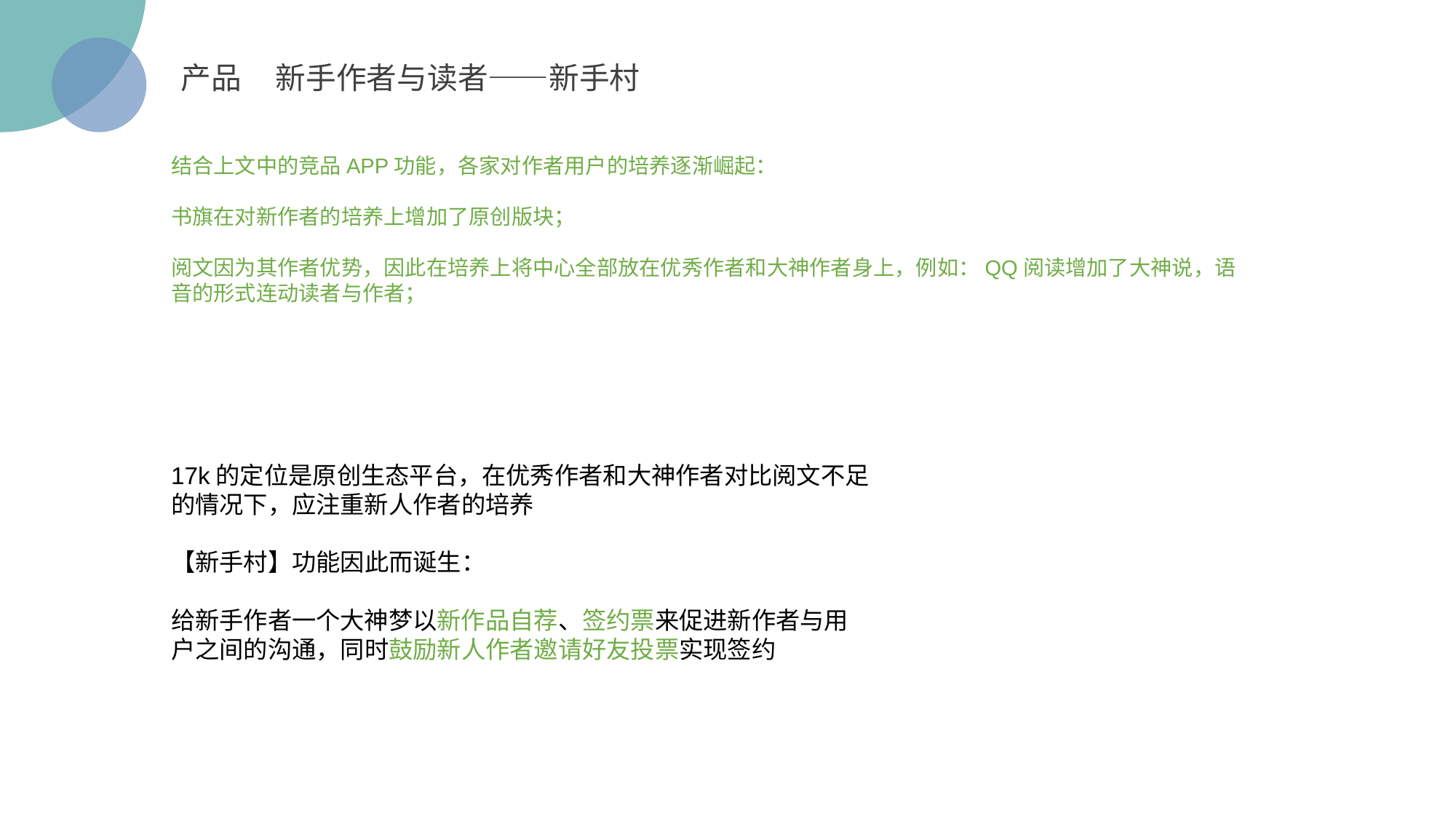

产品     新手作者与读者——新手村
结合上文中的竞品APP功能，各家对作者用户的培养逐渐崛起：

书旗在对新作者的培养上增加了原创版块；

阅文因为其作者优势，因此在培养上将中心全部放在优秀作者和大神作者身上，例如：QQ阅读增加了大神说，语音的形式连动读者与作者；
17k的定位是原创生态平台，在优秀作者和大神作者对比阅文不足的情况下，应注重新人作者的培养

【新手村】功能因此而诞生：

给新手作者一个大神梦以新作品自荐、签约票来促进新作者与用户之间的沟通，同时鼓励新人作者邀请好友投票实现签约